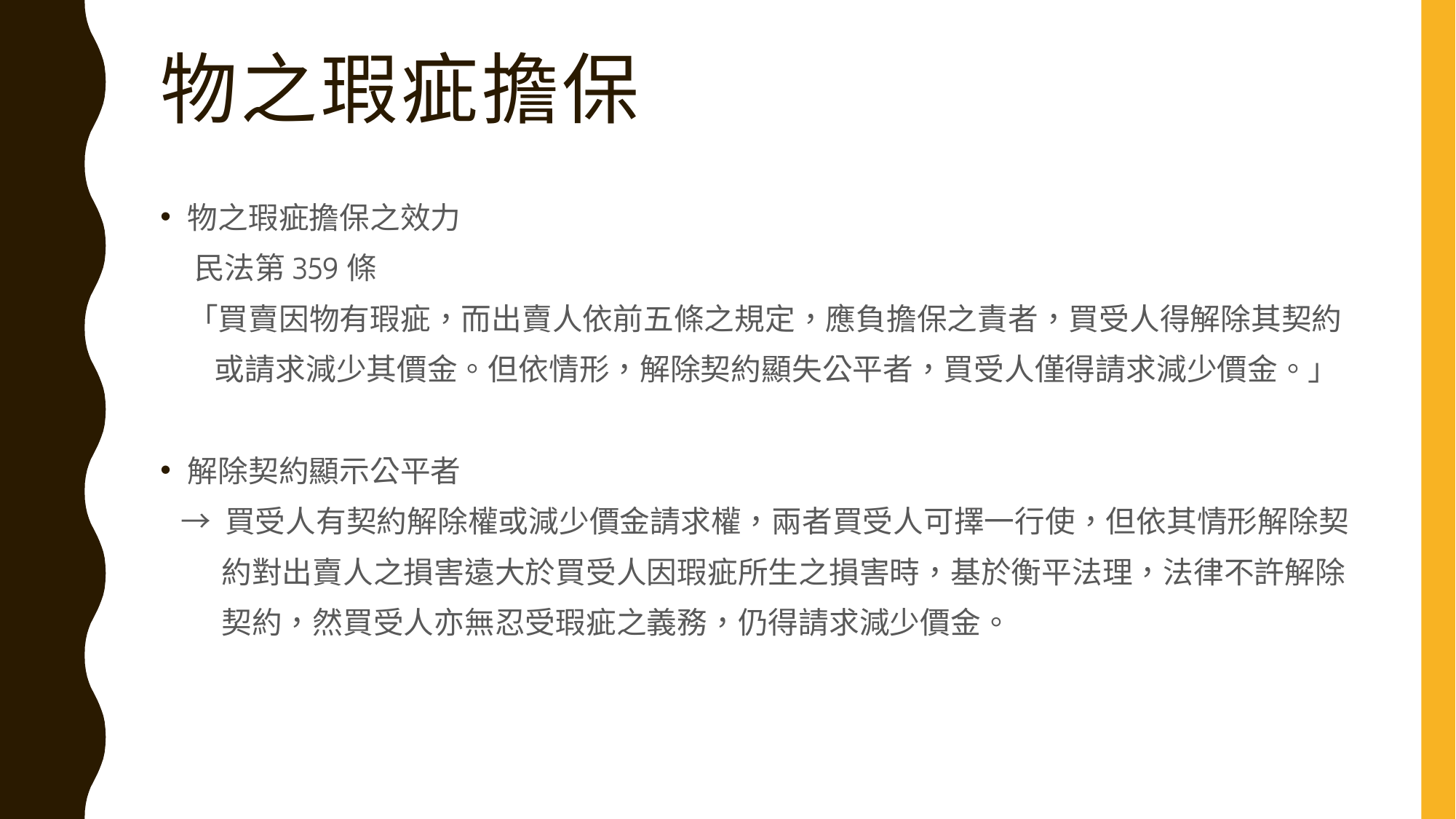

# 物之瑕疵擔保
物之瑕疵擔保之效力
    民法第359條
   「買賣因物有瑕疵，而出賣人依前五條之規定，應負擔保之責者，買受人得解除其契約
       或請求減少其價金。但依情形，解除契約顯失公平者，買受人僅得請求減少價金。」

解除契約顯示公平者
   → 買受人有契約解除權或減少價金請求權，兩者買受人可擇一行使，但依其情形解除契
        約對出賣人之損害遠大於買受人因瑕疵所生之損害時，基於衡平法理，法律不許解除
        契約，然買受人亦無忍受瑕疵之義務，仍得請求減少價金。